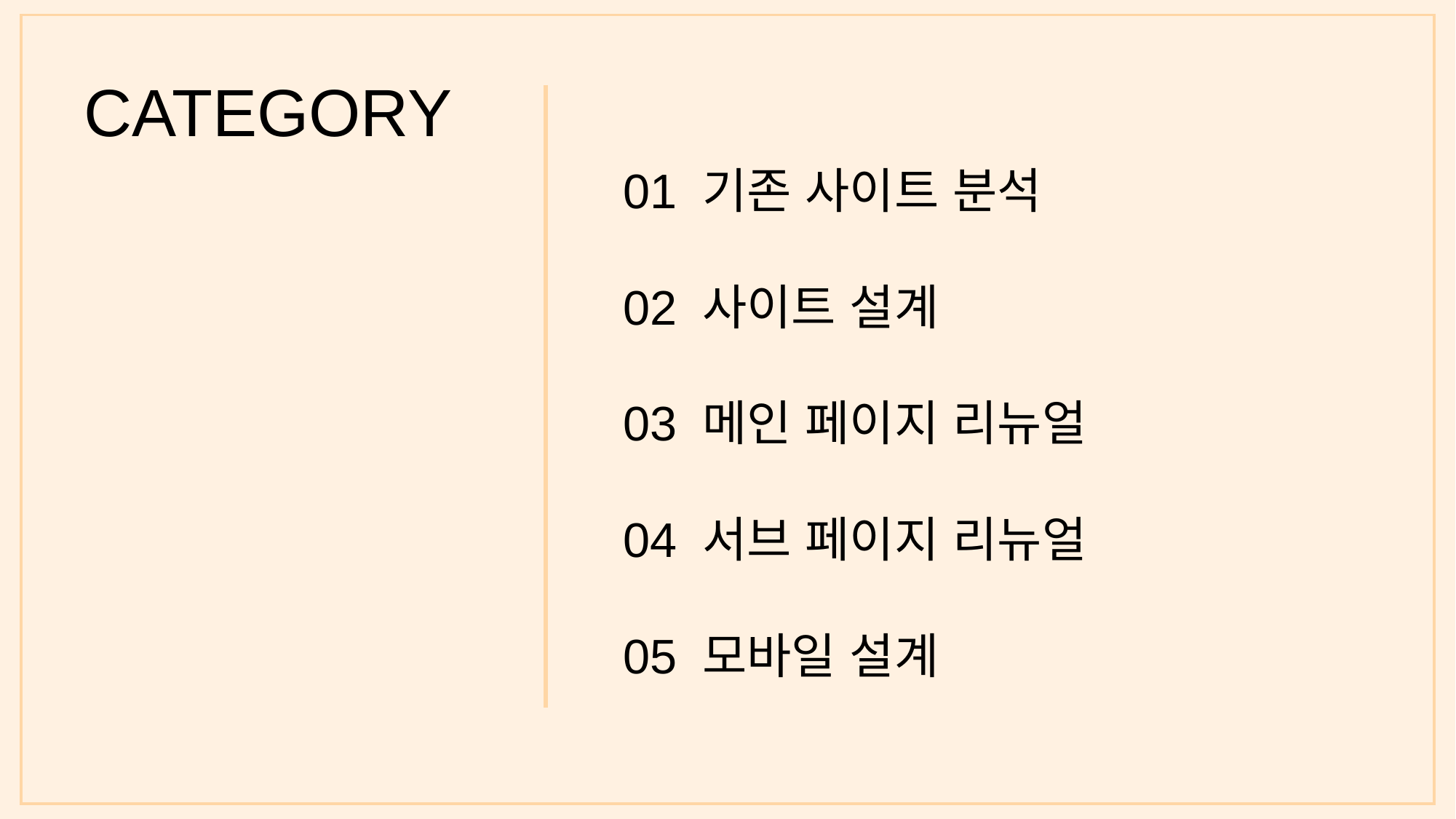

CATEGORY
01 기존 사이트 분석
02 사이트 설계
03 메인 페이지 리뉴얼
04 서브 페이지 리뉴얼
05 모바일 설계